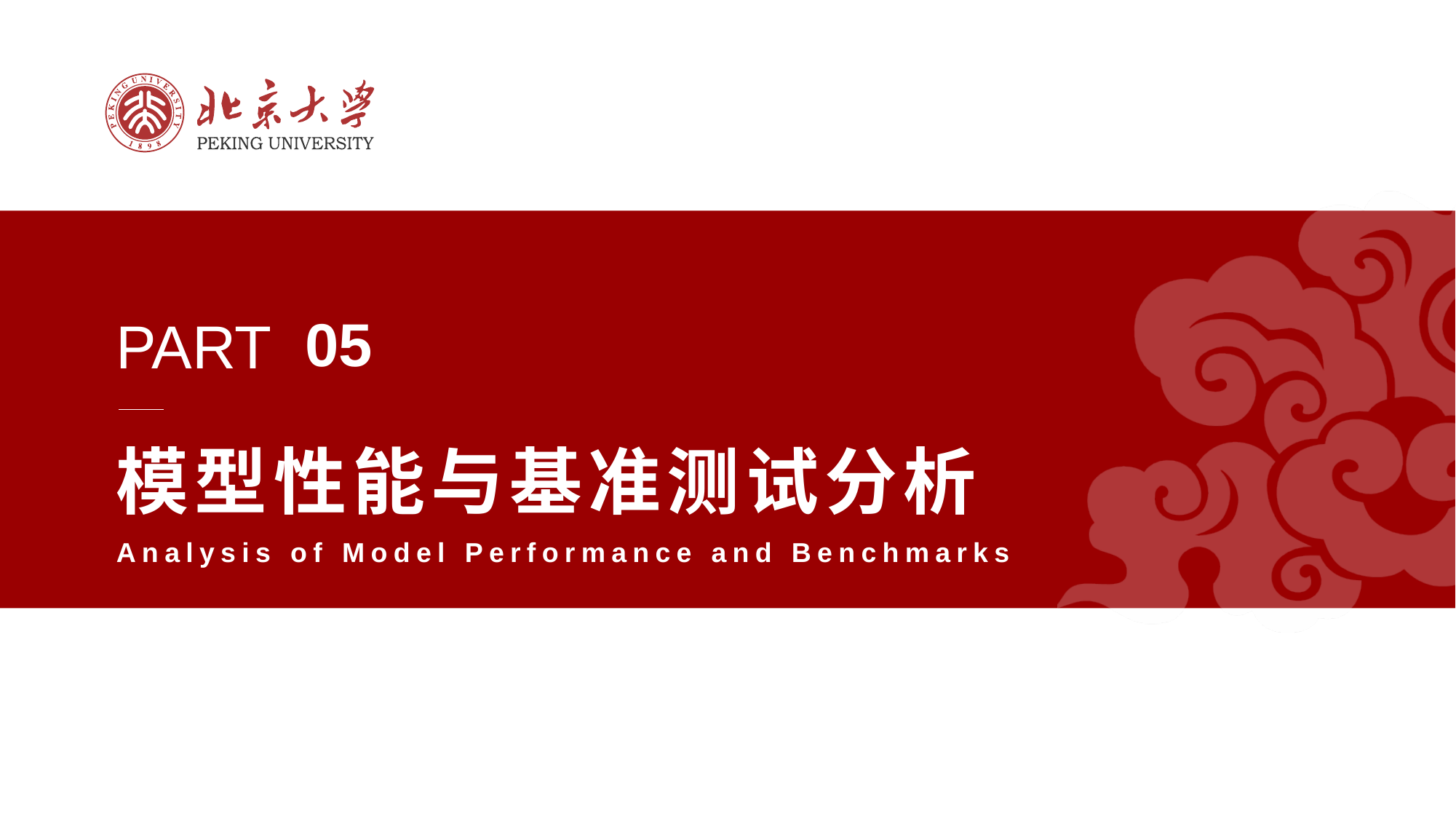

05
模型性能与基准测试分析
Analysis of Model Performance and Benchmarks